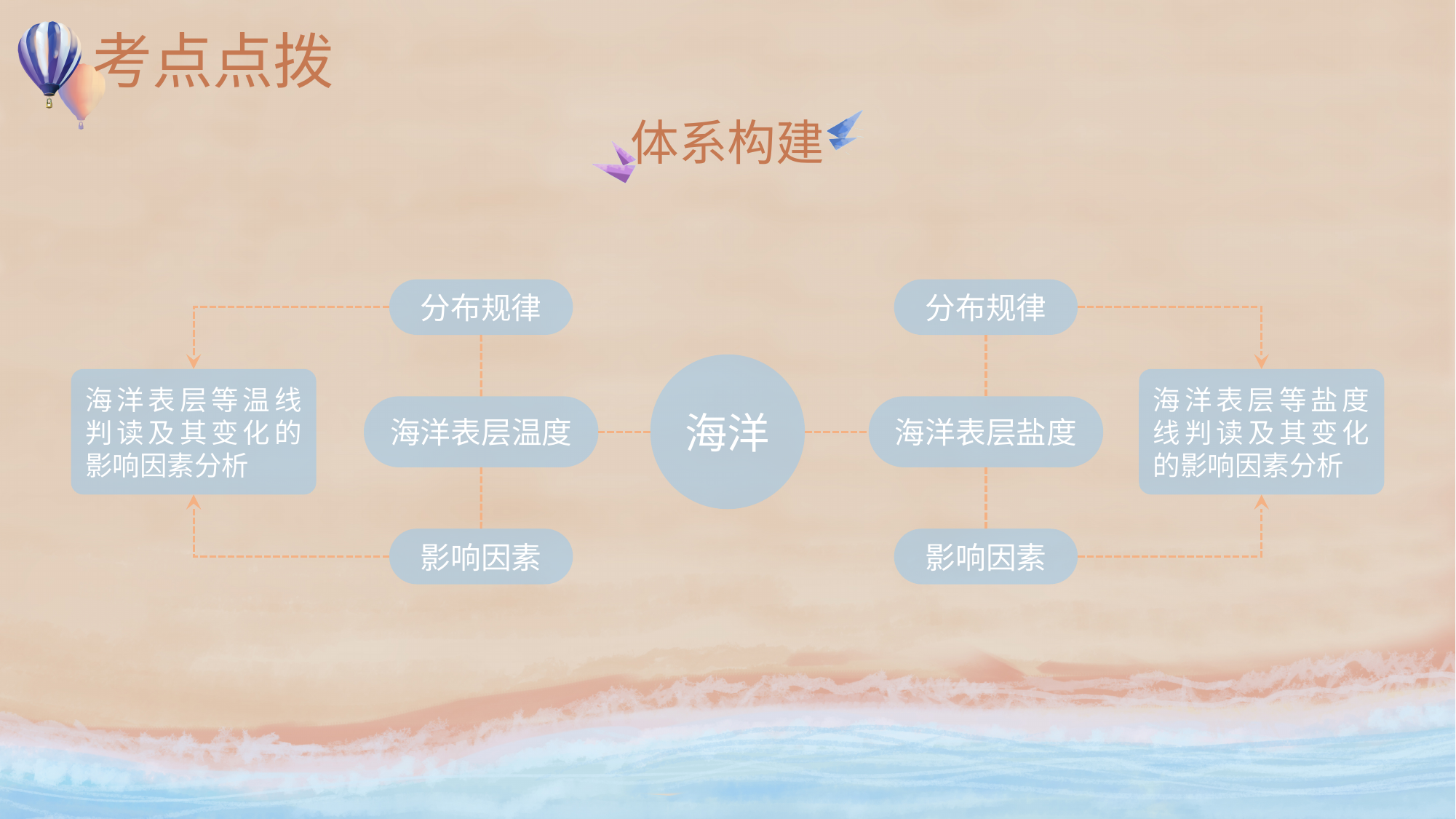

# 考点点拨
体系构建
分布规律
分布规律
海洋
海洋表层等温线判读及其变化的影响因素分析
海洋表层等盐度线判读及其变化的影响因素分析
海洋表层温度
海洋表层盐度
影响因素
影响因素